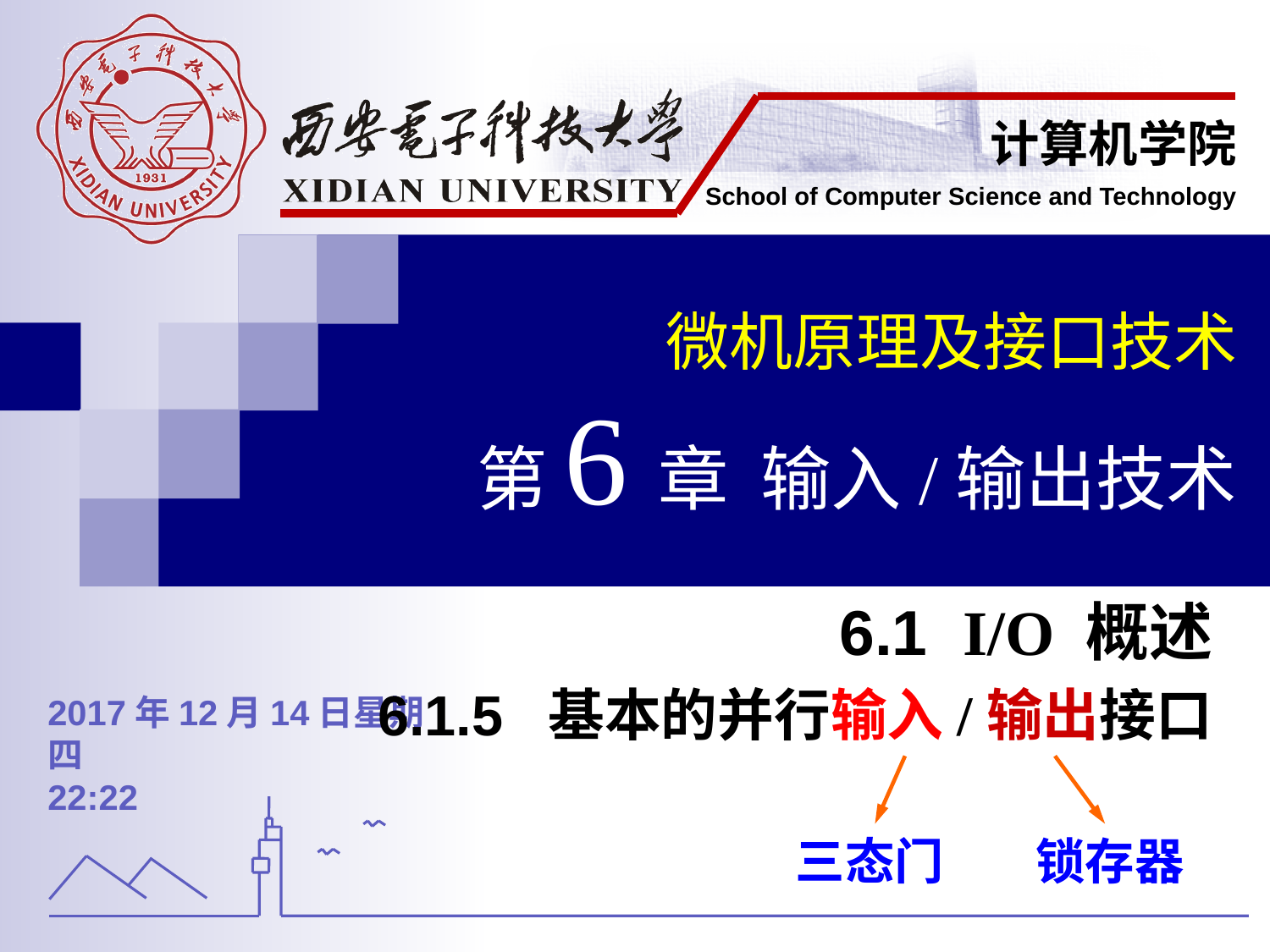

微机原理及接口技术
第6章  输入/输出技术
6.1  I/O 概述
6.1.5  基本的并行输入/输出接口

三态门
锁存器